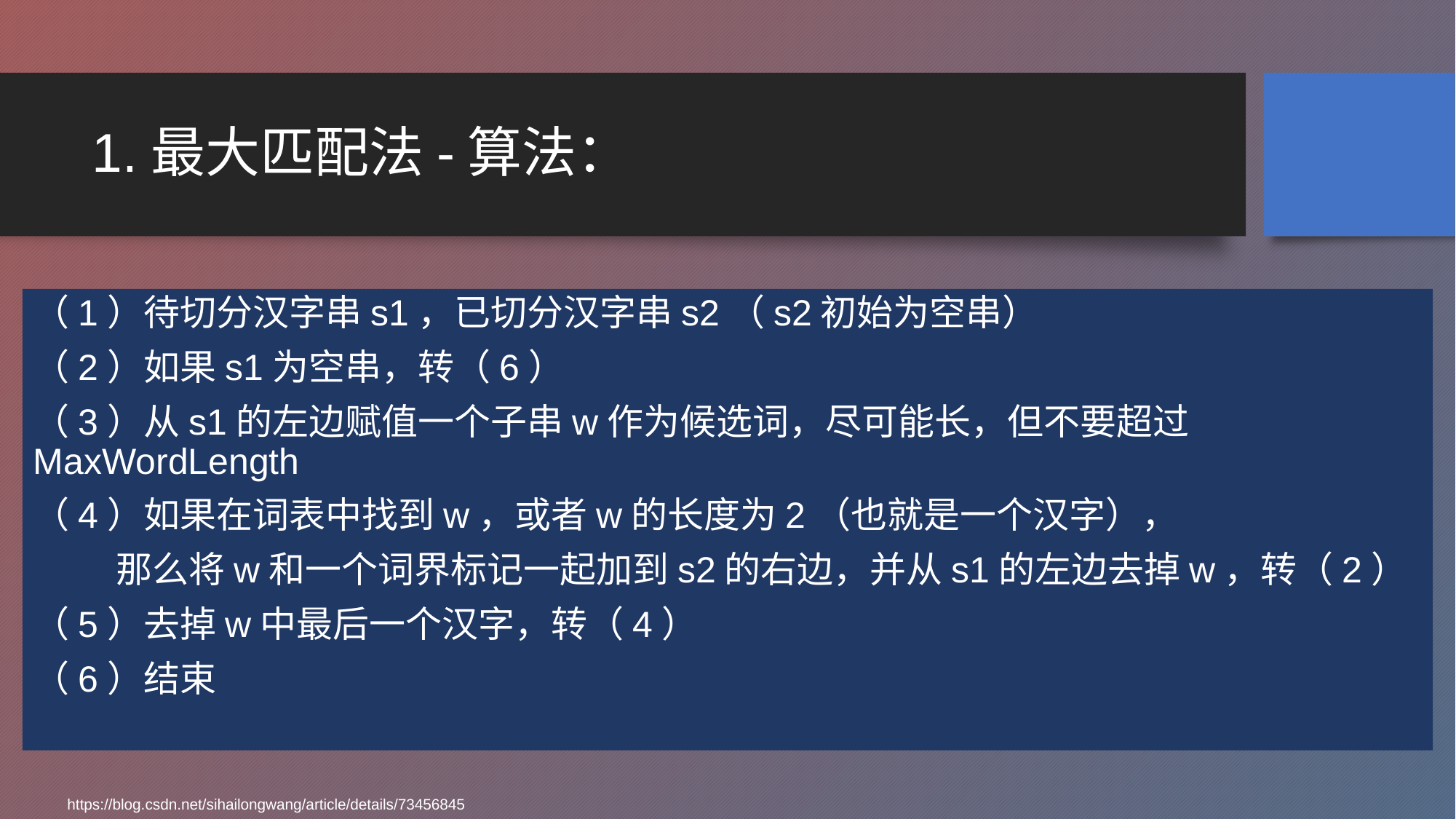

# 1.最大匹配法-算法：
（1）待切分汉字串s1，已切分汉字串s2（s2初始为空串）
（2）如果s1为空串，转（6）
（3）从s1的左边赋值一个子串w作为候选词，尽可能长，但不要超过MaxWordLength
（4）如果在词表中找到w，或者w的长度为2（也就是一个汉字），
         那么将w和一个词界标记一起加到s2的右边，并从s1的左边去掉w，转（2）
（5）去掉w中最后一个汉字，转（4）
（6）结束
https://blog.csdn.net/sihailongwang/article/details/73456845